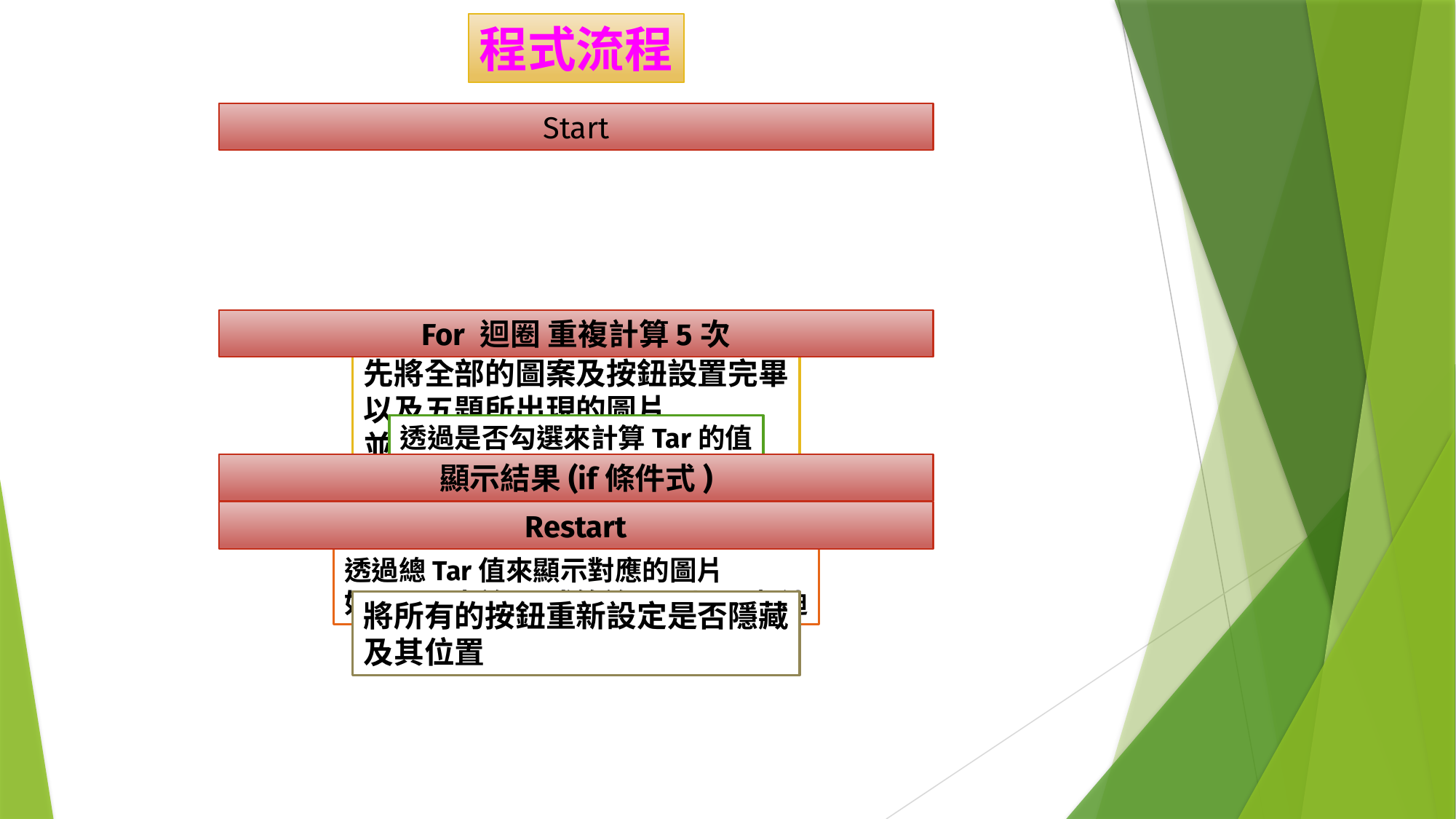

程式流程
Start
For 迴圈 重複計算5次
先將全部的圖案及按鈕設置完畢
以及五題所出現的圖片
並決定其是否顯現出來
透過是否勾選來計算Tar的值
並且以5次後求得總Tar值
顯示結果(if條件式)
Restart
透過總Tar值來顯示對應的圖片
如果Tar大於25或等於0  則顯示胡迪
將所有的按鈕重新設定是否隱藏
及其位置